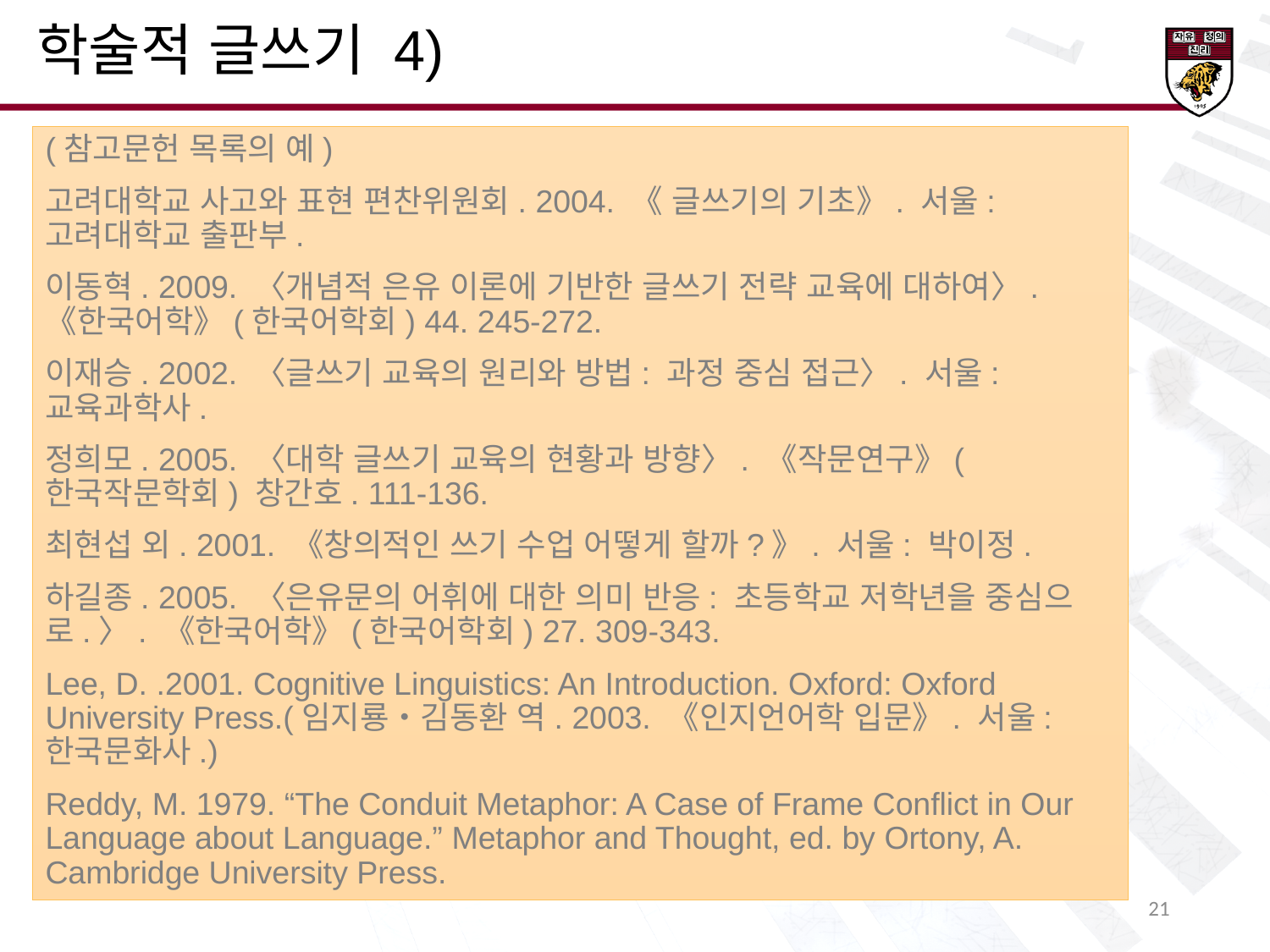

학술적 글쓰기 4)
(참고문헌 목록의 예)
고려대학교 사고와 표현 편찬위원회. 2004. 《 글쓰기의 기초》. 서울: 고려대학교 출판부.
이동혁. 2009. 〈개념적 은유 이론에 기반한 글쓰기 전략 교육에 대하여〉. 《한국어학》(한국어학회) 44. 245-272.
이재승. 2002. 〈글쓰기 교육의 원리와 방법: 과정 중심 접근〉. 서울: 교육과학사.
정희모. 2005. 〈대학 글쓰기 교육의 현황과 방향〉. 《작문연구》(한국작문학회) 창간호. 111-136.
최현섭 외. 2001. 《창의적인 쓰기 수업 어떻게 할까?》. 서울: 박이정.
하길종. 2005. 〈은유문의 어휘에 대한 의미 반응: 초등학교 저학년을 중심으로.〉. 《한국어학》(한국어학회) 27. 309-343.
Lee, D. .2001. Cognitive Linguistics: An Introduction. Oxford: Oxford University Press.(임지룡・김동환 역. 2003. 《인지언어학 입문》. 서울: 한국문화사.)
Reddy, M. 1979. “The Conduit Metaphor: A Case of Frame Conflict in Our Language about Language.” Metaphor and Thought, ed. by Ortony, A. Cambridge University Press.

21